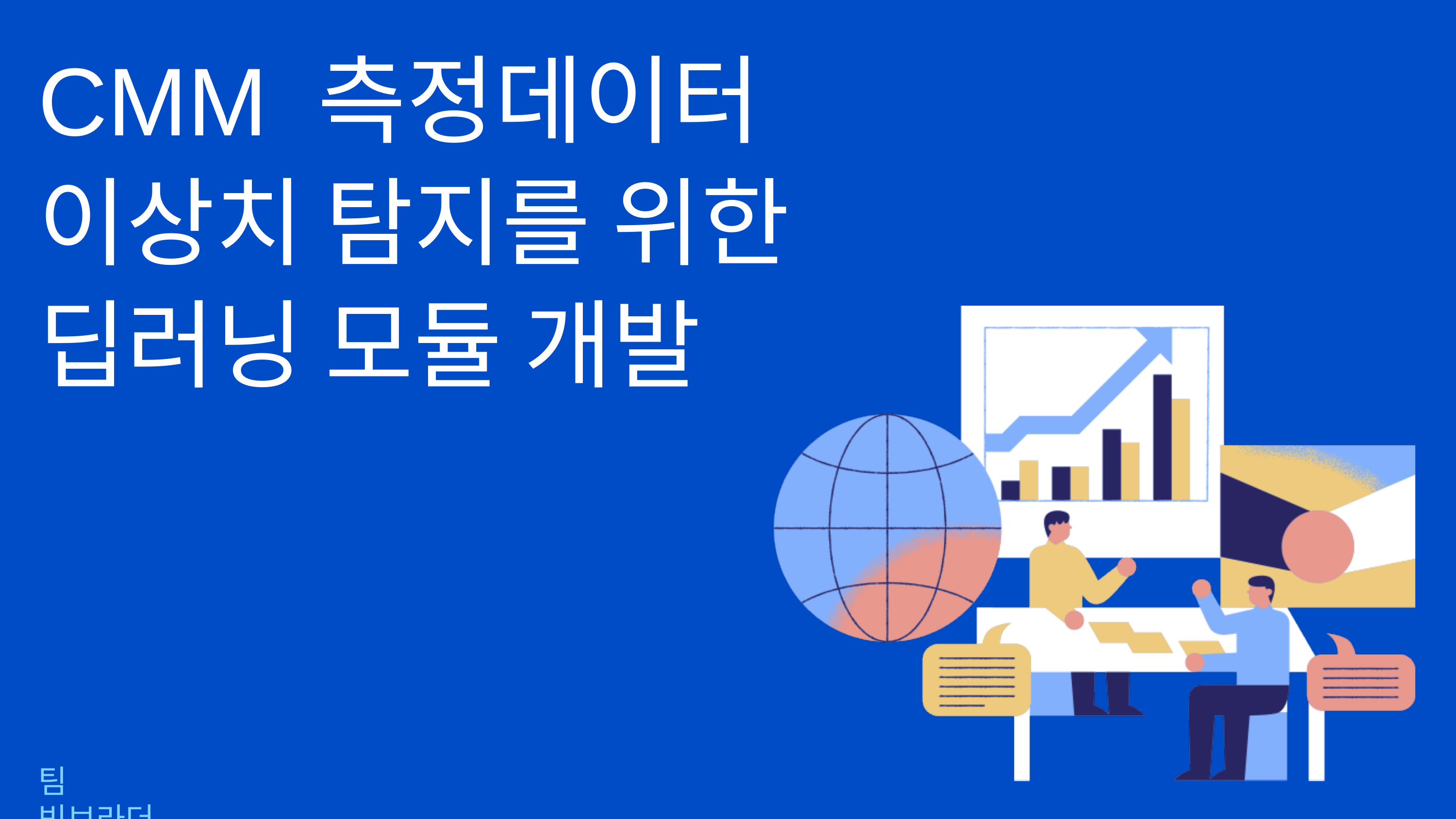

CMM 측정데이터 이상치 탐지를 위한 딥러닝 모듈 개발

팀 빅브라더